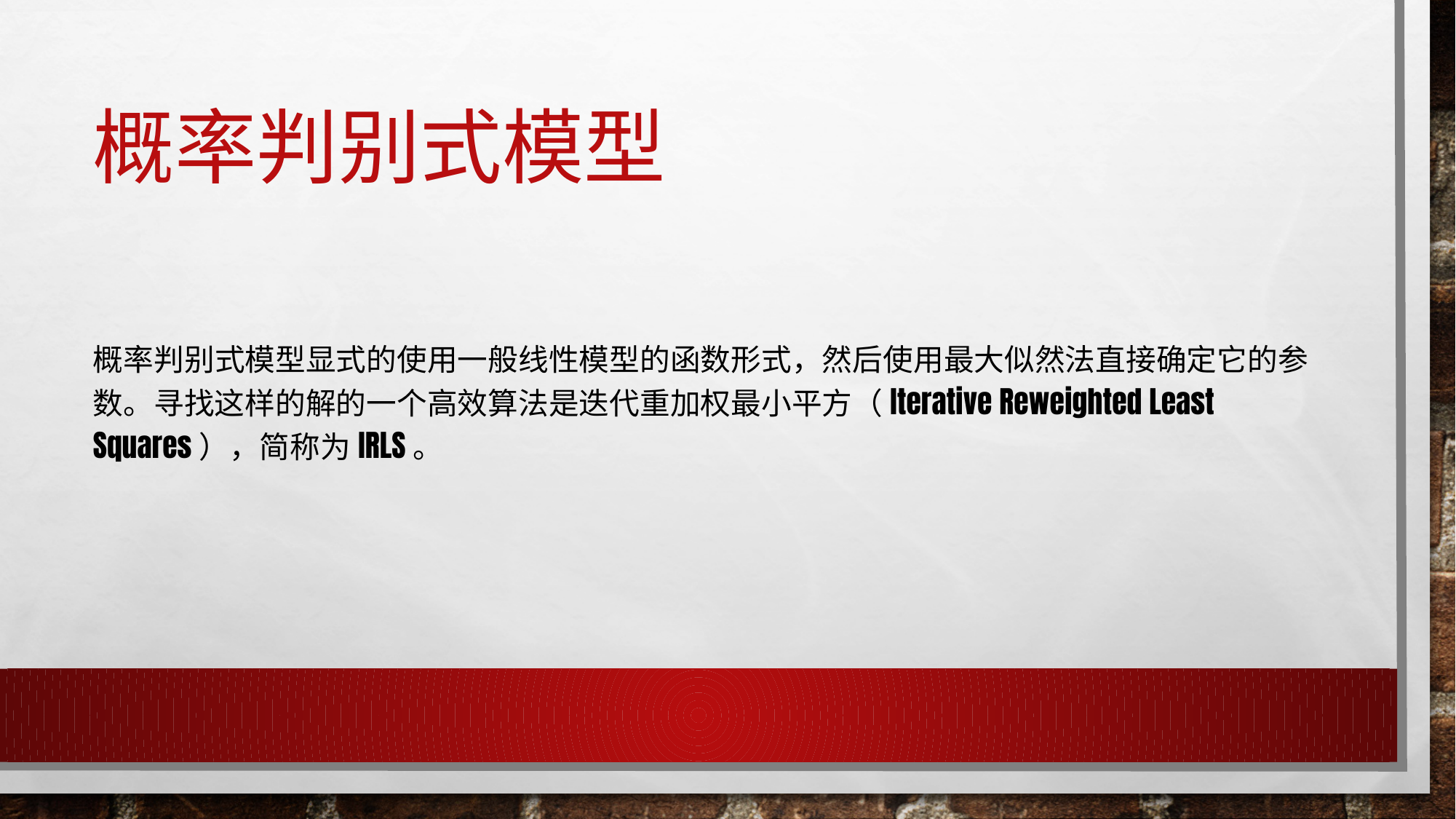

# 概率判别式模型

概率判别式模型显式的使用一般线性模型的函数形式，然后使用最大似然法直接确定它的参数。寻找这样的解的一个高效算法是迭代重加权最小平方（Iterative reweighted least squares），简称为IRLS。